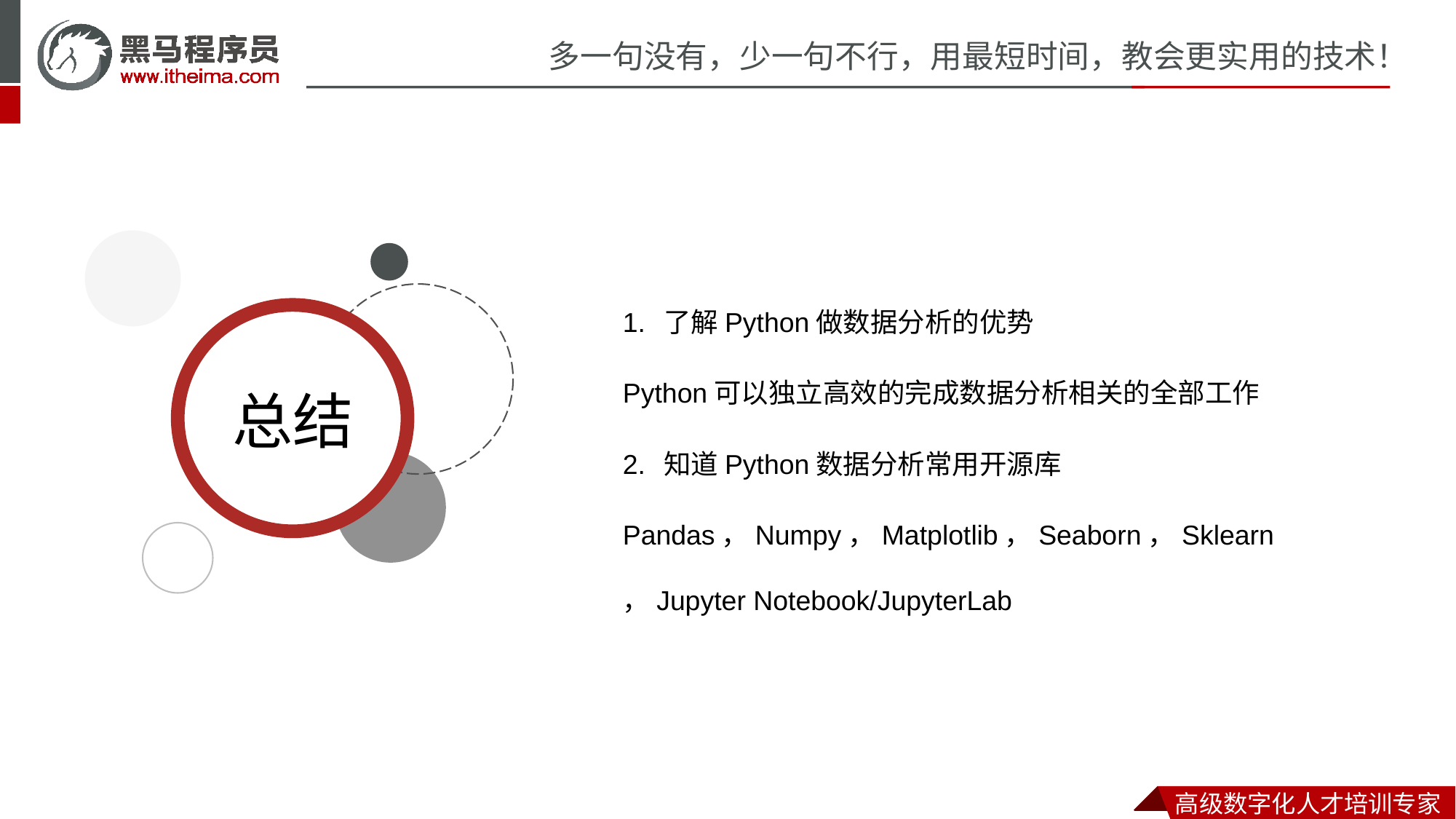

了解Python做数据分析的优势
Python可以独立高效的完成数据分析相关的全部工作
知道Python数据分析常用开源库
Pandas，Numpy，Matplotlib，Seaborn，Sklearn，Jupyter Notebook/JupyterLab